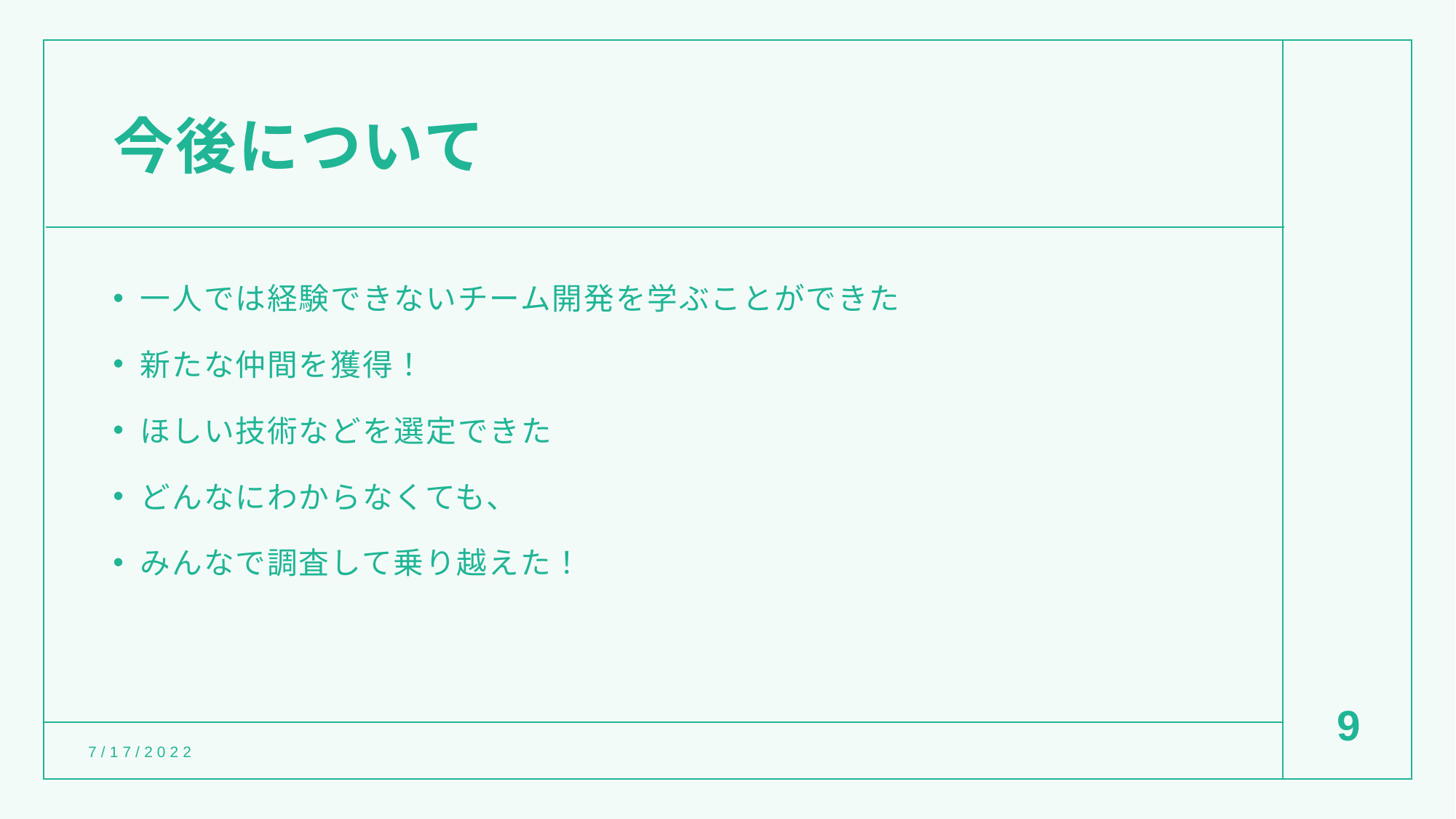

# 今後について
一人では経験できないチーム開発を学ぶことができた
新たな仲間を獲得！
ほしい技術などを選定できた
どんなにわからなくても、
みんなで調査して乗り越えた！

9
7/17/2022